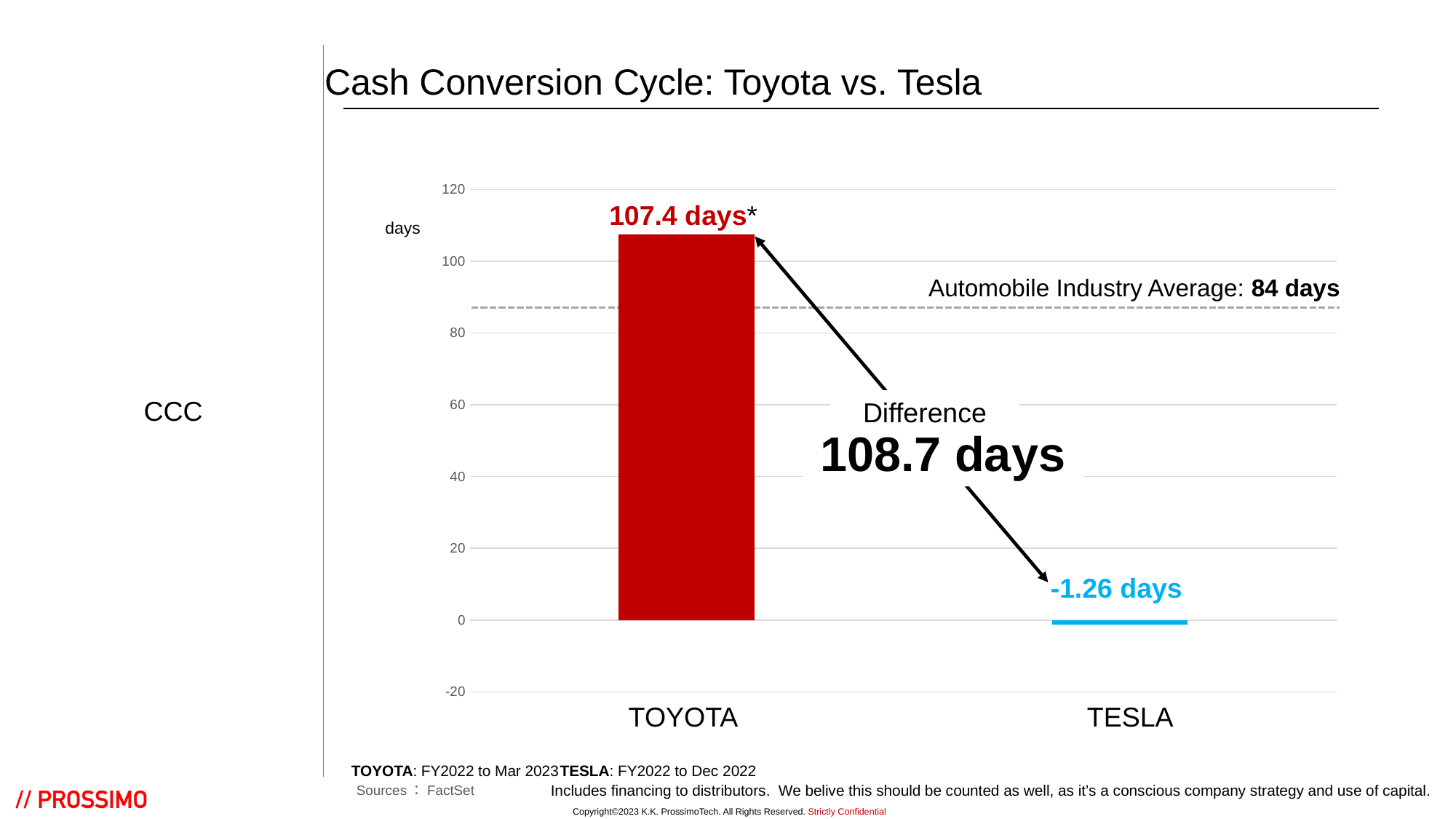

Cash Conversion Cycle: Toyota vs. Tesla

### Chart

| Category | CCC（日） |
|---|---|
| トヨタ | 107.4135476543638 |
| テスラ | -1.2646257394713416 |
107.4 days*
days
Difference
108.7 days
Automobile Industry Average: 84 days
CCC
-1.26 days
TOYOTA
TESLA
TOYOTA: FY2022 to Mar 2023
 TESLA: FY2022 to Dec 2022
Includes financing to distributors.  We belive this should be counted as well, as it’s a conscious company strategy and use of capital.
Sources：FactSet